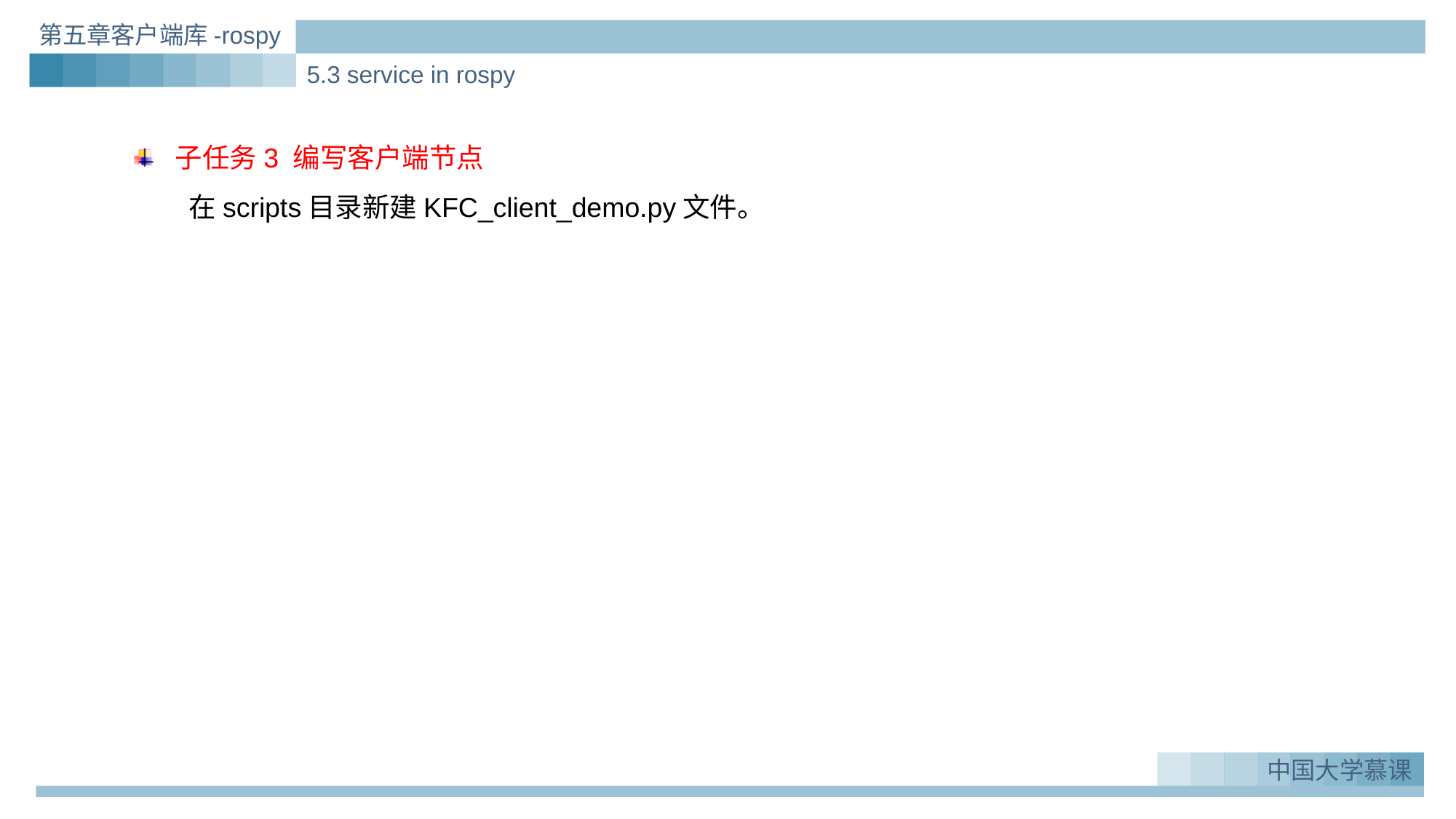

第五章客户端库-rospy
5.3 service in rospy
子任务3 编写客户端节点
在scripts目录新建KFC_client_demo.py文件。

实例一：Greeting_demo
1.
中国大学慕课